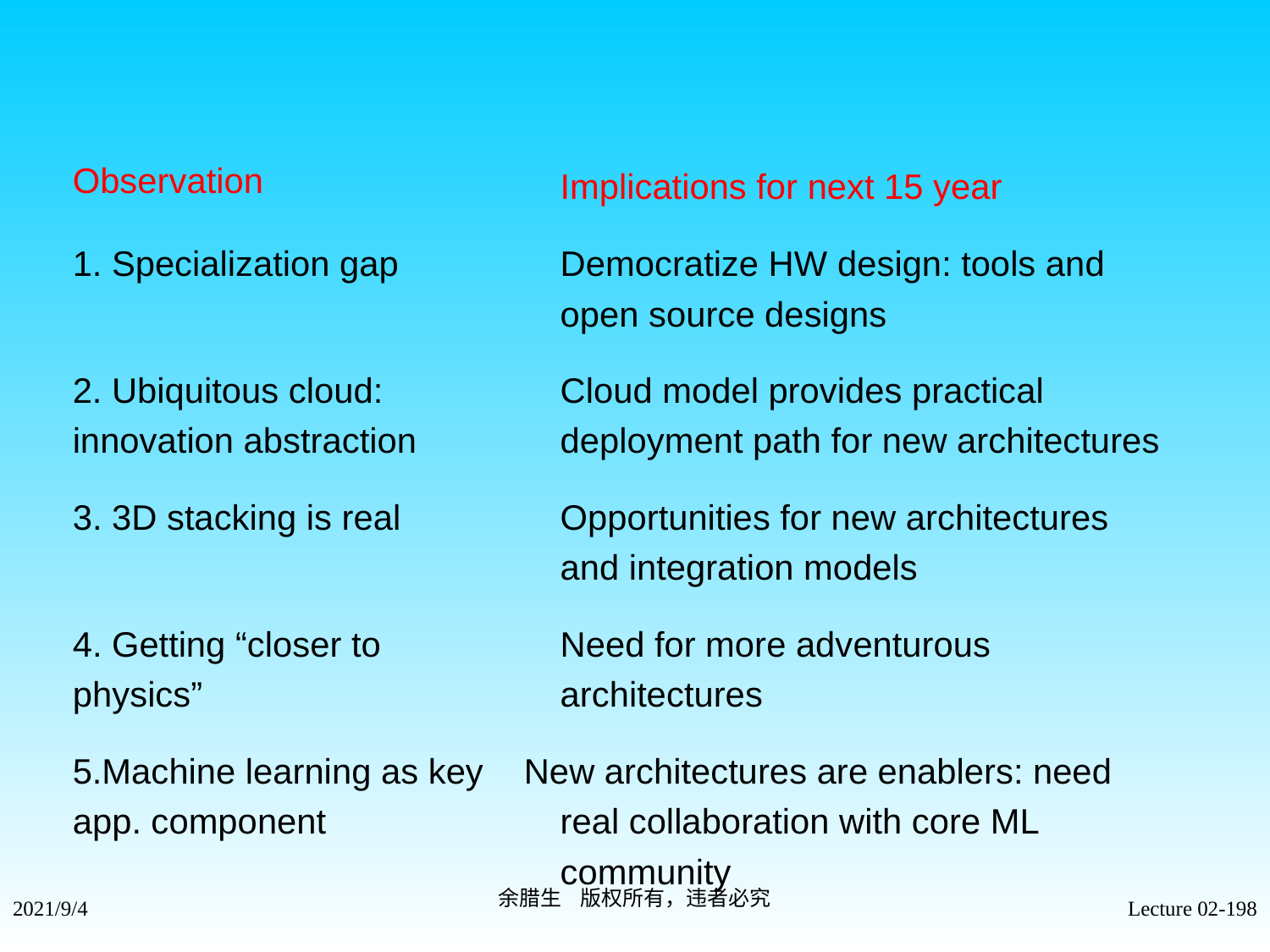

Observation
Implications for next 15 year
1. Specialization gap
Democratize HW design: tools and
open source designs
2. Ubiquitous cloud:
innovation abstraction
Cloud model provides practical
deployment path for new architectures
3. 3D stacking is real
Opportunities for new architectures
and integration models
4. Getting “closer to
physics”
Need for more adventurous
architectures
5.Machine learning as key New architectures are enablers: need
app. component
real collaboration with core ML
community
余腊生    版权所有，违者必究
2021/9/4
Lecture 02-198